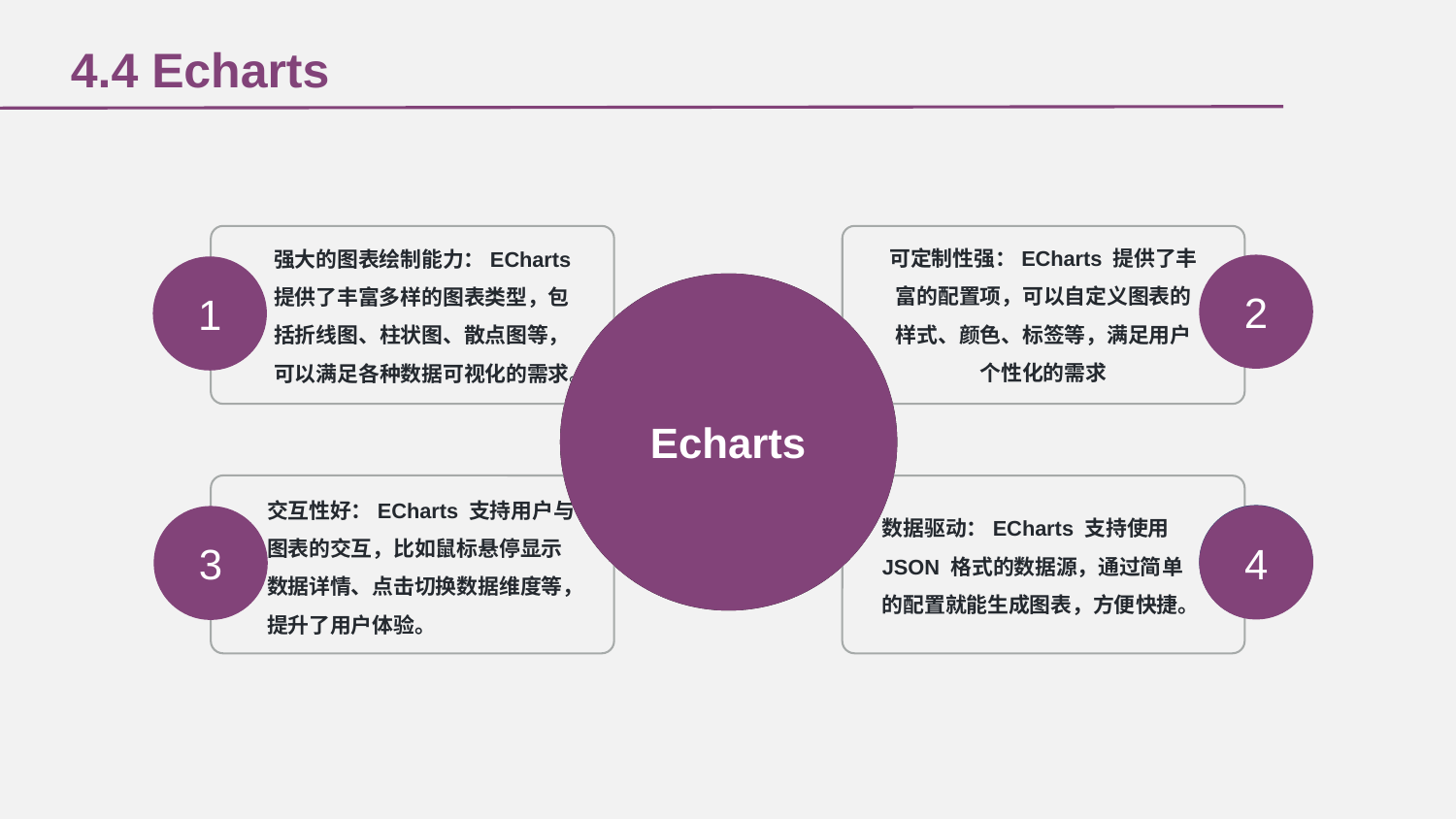

4.4 Echarts

可定制性强：ECharts 提供了丰富的配置项，可以自定义图表的样式、颜色、标签等，满足用户个性化的需求

强大的图表绘制能力：ECharts 提供了丰富多样的图表类型，包括折线图、柱状图、散点图等，可以满足各种数据可视化的需求。

2
1

Echarts

交互性好：ECharts 支持用户与图表的交互，比如鼠标悬停显示数据详情、点击切换数据维度等，提升了用户体验。

数据驱动：ECharts 支持使用 JSON 格式的数据源，通过简单的配置就能生成图表，方便快捷。

3
4
3